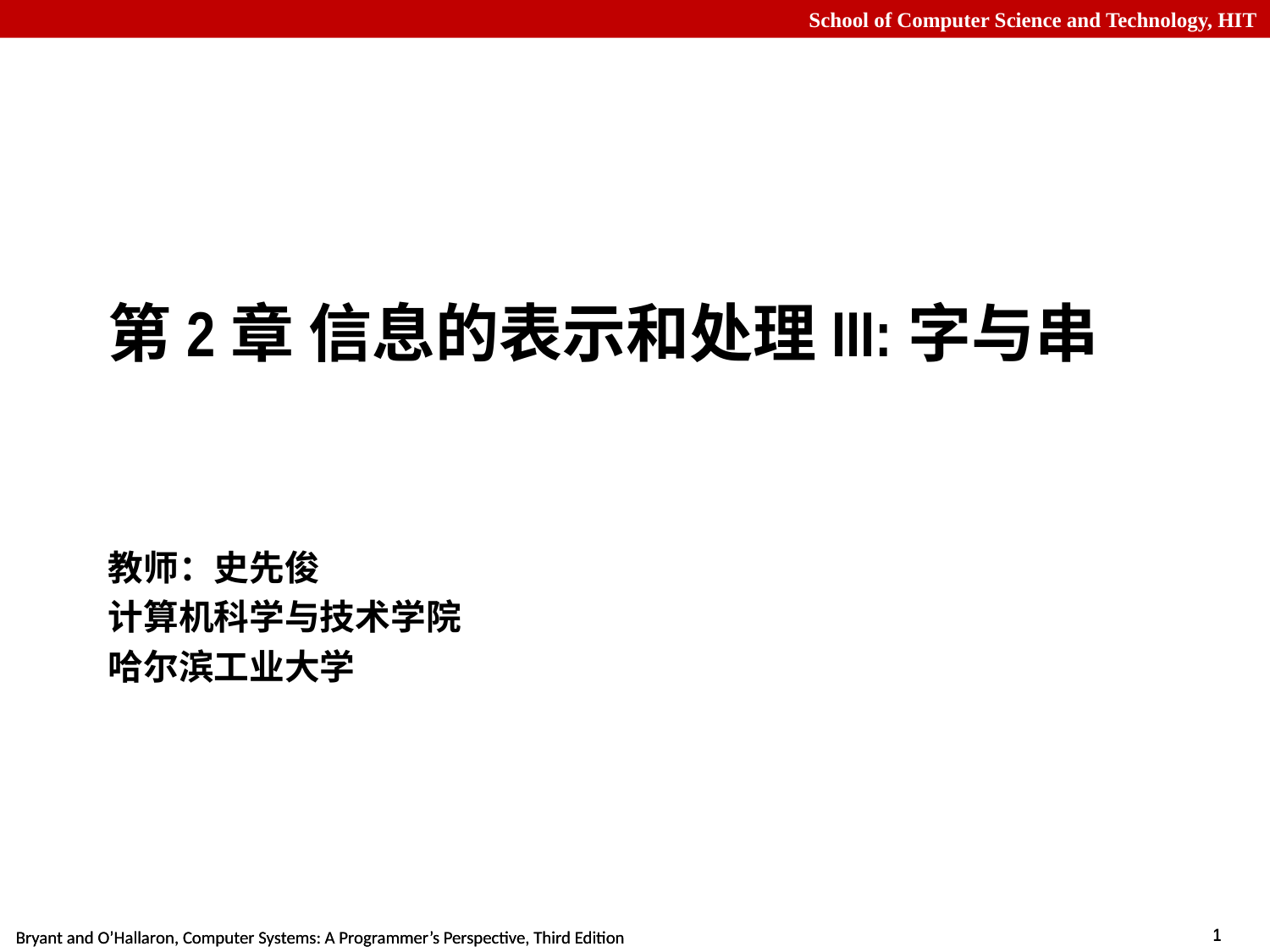

# 第2章 信息的表示和处理III:字与串
教师：史先俊
计算机科学与技术学院
哈尔滨工业大学